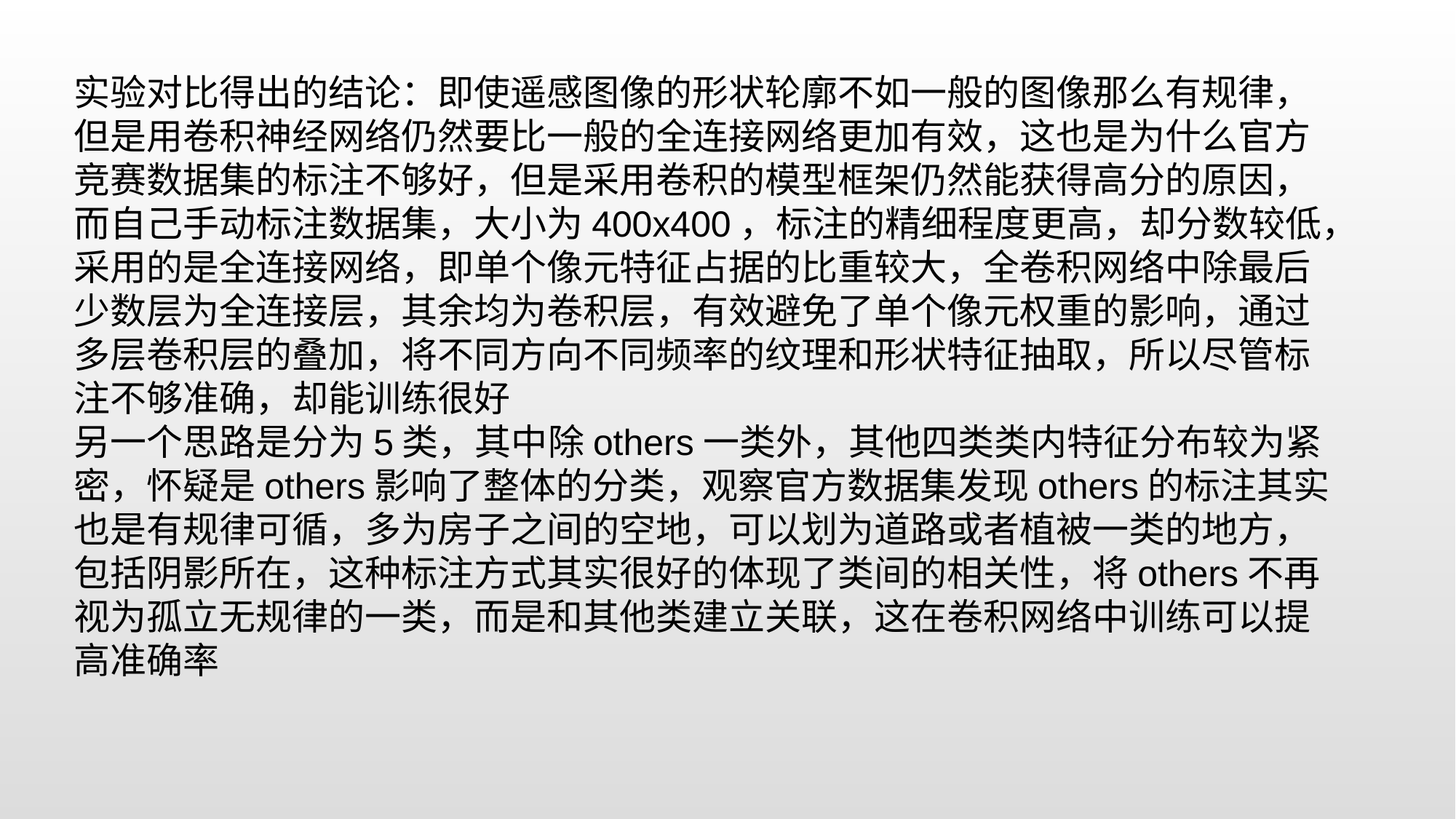

实验对比得出的结论：即使遥感图像的形状轮廓不如一般的图像那么有规律，但是用卷积神经网络仍然要比一般的全连接网络更加有效，这也是为什么官方竞赛数据集的标注不够好，但是采用卷积的模型框架仍然能获得高分的原因，而自己手动标注数据集，大小为400x400，标注的精细程度更高，却分数较低，采用的是全连接网络，即单个像元特征占据的比重较大，全卷积网络中除最后少数层为全连接层，其余均为卷积层，有效避免了单个像元权重的影响，通过多层卷积层的叠加，将不同方向不同频率的纹理和形状特征抽取，所以尽管标注不够准确，却能训练很好
另一个思路是分为5类，其中除others一类外，其他四类类内特征分布较为紧密，怀疑是others影响了整体的分类，观察官方数据集发现others的标注其实也是有规律可循，多为房子之间的空地，可以划为道路或者植被一类的地方，包括阴影所在，这种标注方式其实很好的体现了类间的相关性，将others不再视为孤立无规律的一类，而是和其他类建立关联，这在卷积网络中训练可以提高准确率